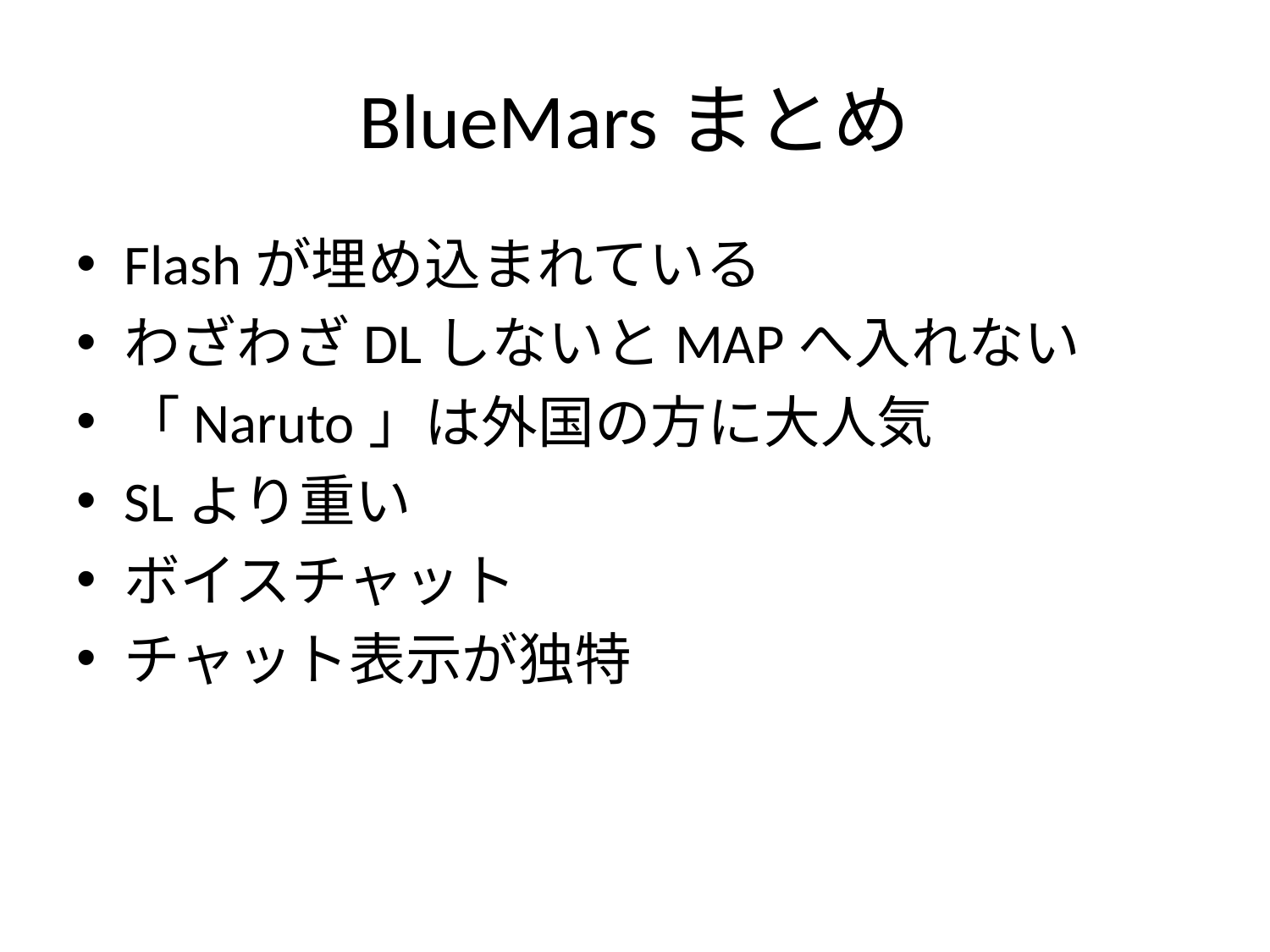

# BlueMarsまとめ
Flashが埋め込まれている
わざわざDLしないとMAPへ入れない
「Naruto」は外国の方に大人気
SLより重い
ボイスチャット
チャット表示が独特